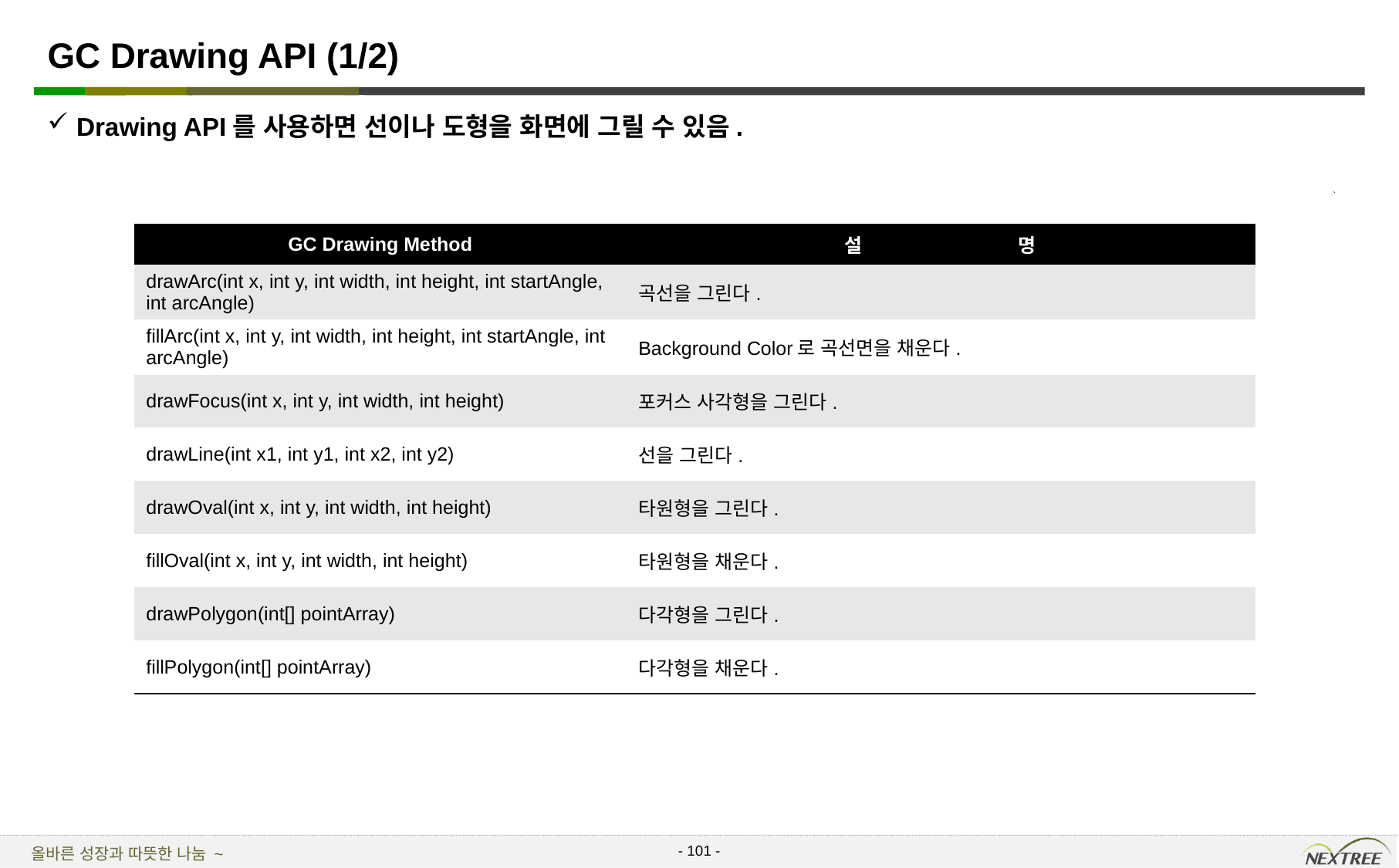

# GC Drawing API (1/2)
Drawing API를 사용하면 선이나 도형을 화면에 그릴 수 있음.
| GC Drawing Method | 설 명 |
| --- | --- |
| drawArc(int x, int y, int width, int height, int startAngle, int arcAngle) | 곡선을 그린다. |
| fillArc(int x, int y, int width, int height, int startAngle, int arcAngle) | Background Color로 곡선면을 채운다. |
| drawFocus(int x, int y, int width, int height) | 포커스 사각형을 그린다. |
| drawLine(int x1, int y1, int x2, int y2) | 선을 그린다. |
| drawOval(int x, int y, int width, int height) | 타원형을 그린다. |
| fillOval(int x, int y, int width, int height) | 타원형을 채운다. |
| drawPolygon(int[] pointArray) | 다각형을 그린다. |
| fillPolygon(int[] pointArray) | 다각형을 채운다. |